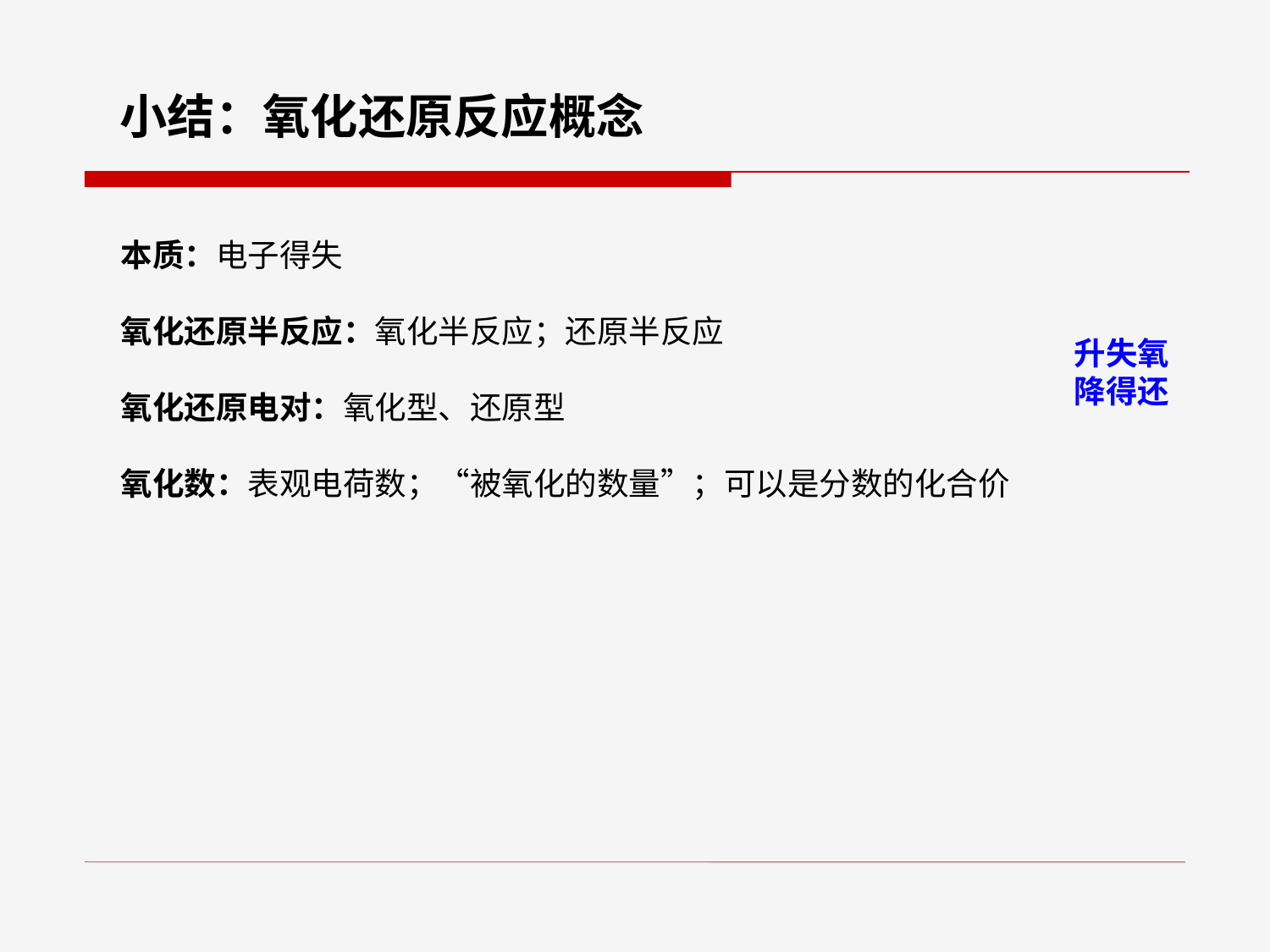

小结：氧化还原反应概念
本质：电子得失

氧化还原半反应：氧化半反应；还原半反应

氧化还原电对：氧化型、还原型

氧化数：表观电荷数；“被氧化的数量”；可以是分数的化合价

升失氧
降得还